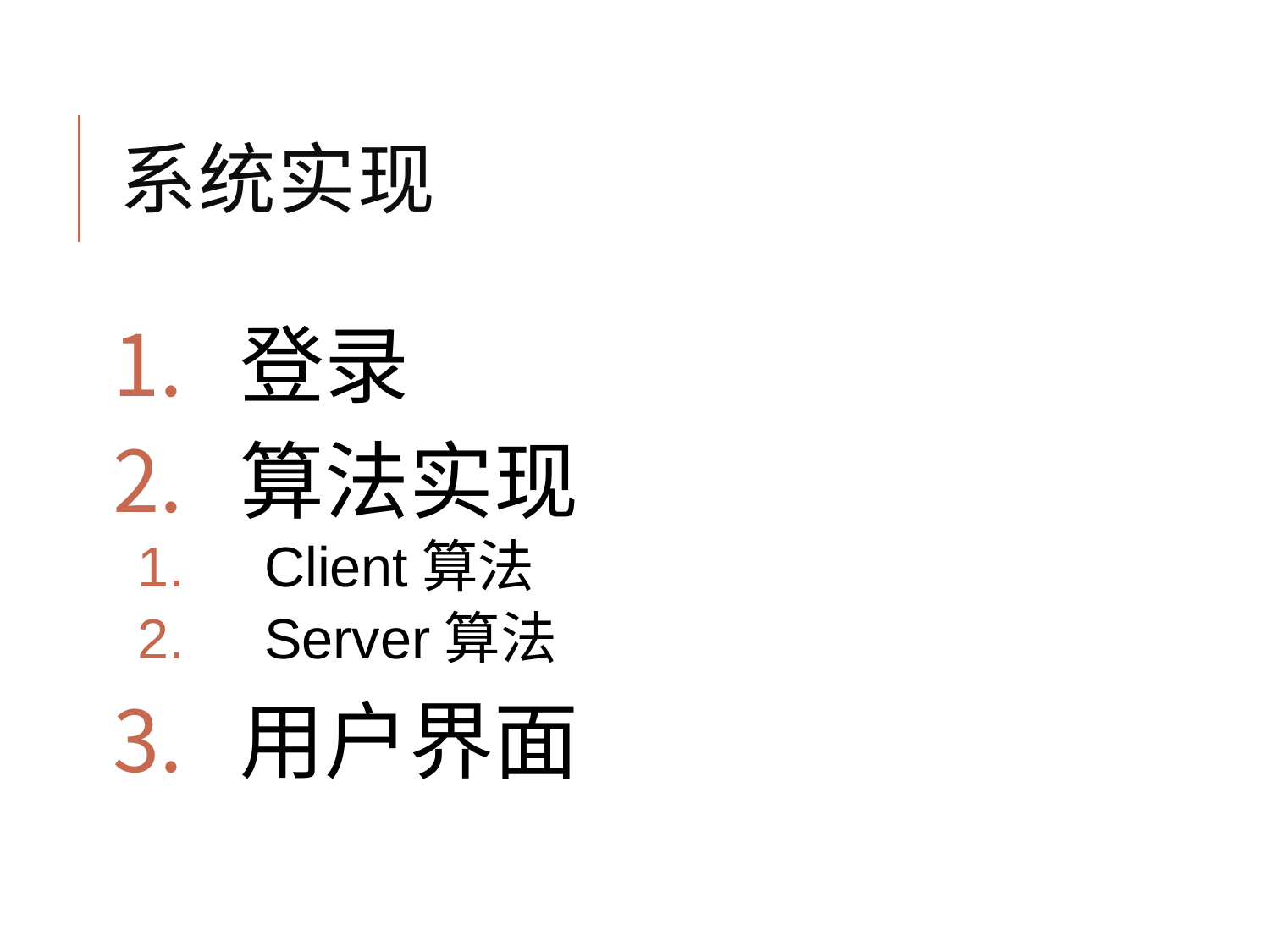

# 系统实现
登录
算法实现
Client算法
Server算法
用户界面